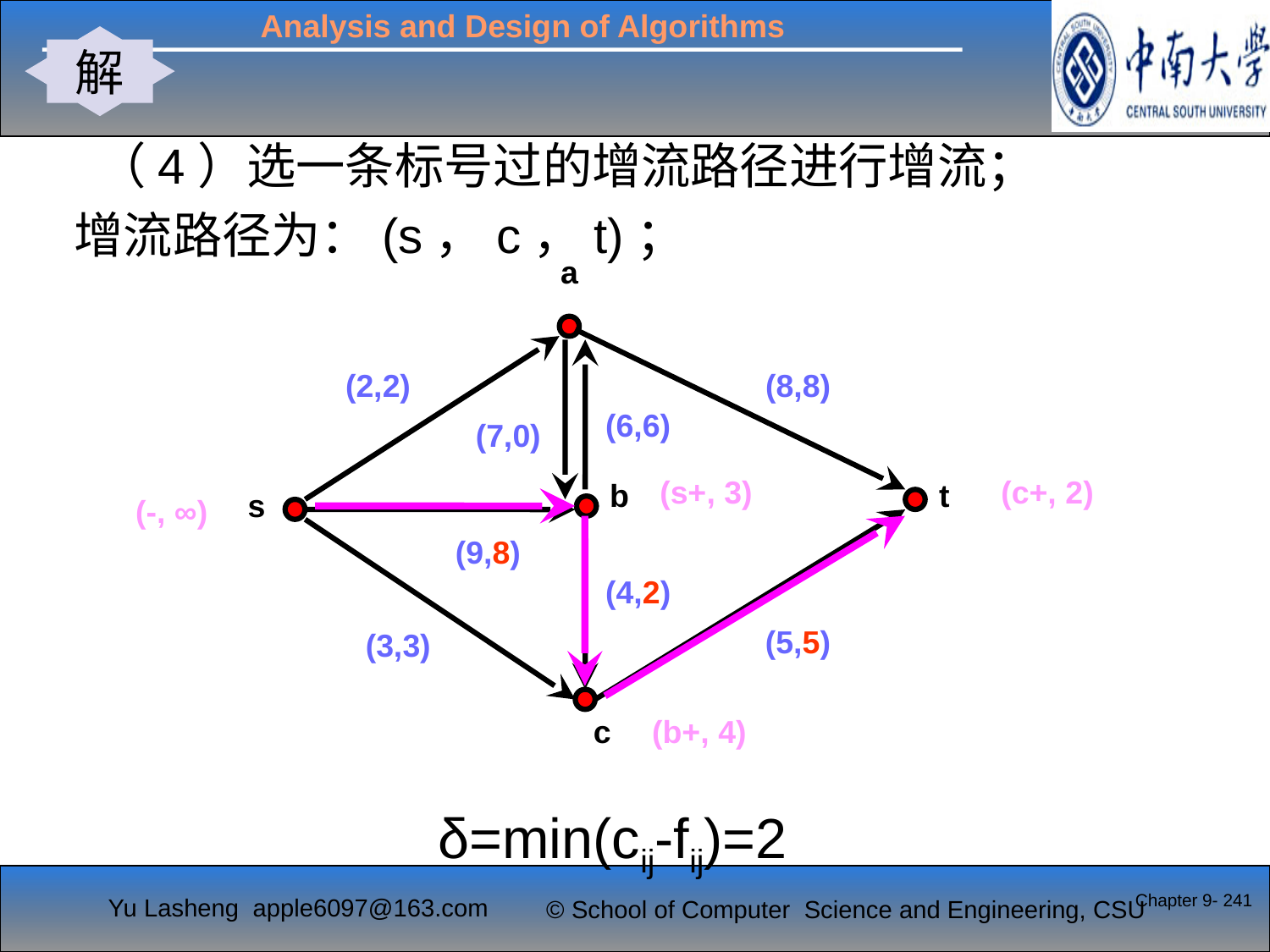

解
#
 （4）选一条标号过的增流路径进行增流；
增流路径为：(s，c，t)；
a

(2,2)
(8,8)
(6,6)
(7,0)
b
t
s

(9,6)

(4,0)
(5,3)
(3,3)

c
(s+, 3)
(c+, 2)
(-, ∞)

(9,8)
(4,2)
(5,5)
(b+, 4)
δ=min(cij-fij)=2
Chapter 9- 241